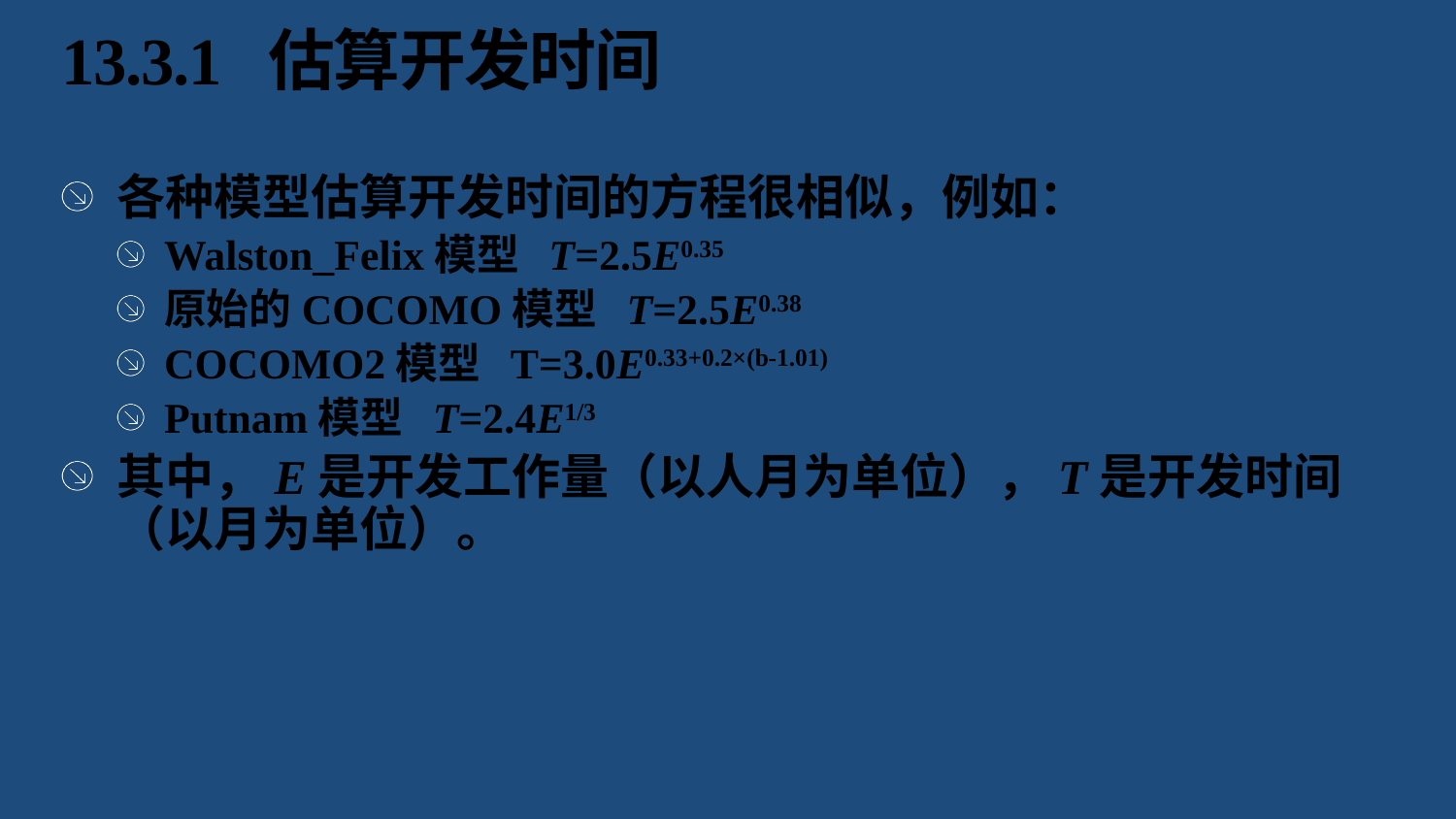

# 13.3.1  估算开发时间
各种模型估算开发时间的方程很相似，例如：
Walston_Felix模型  T=2.5E0.35
原始的COCOMO模型  T=2.5E0.38
COCOMO2模型  T=3.0E0.33+0.2×(b-1.01)
Putnam模型  T=2.4E1/3
其中，E是开发工作量（以人月为单位），T是开发时间（以月为单位）。